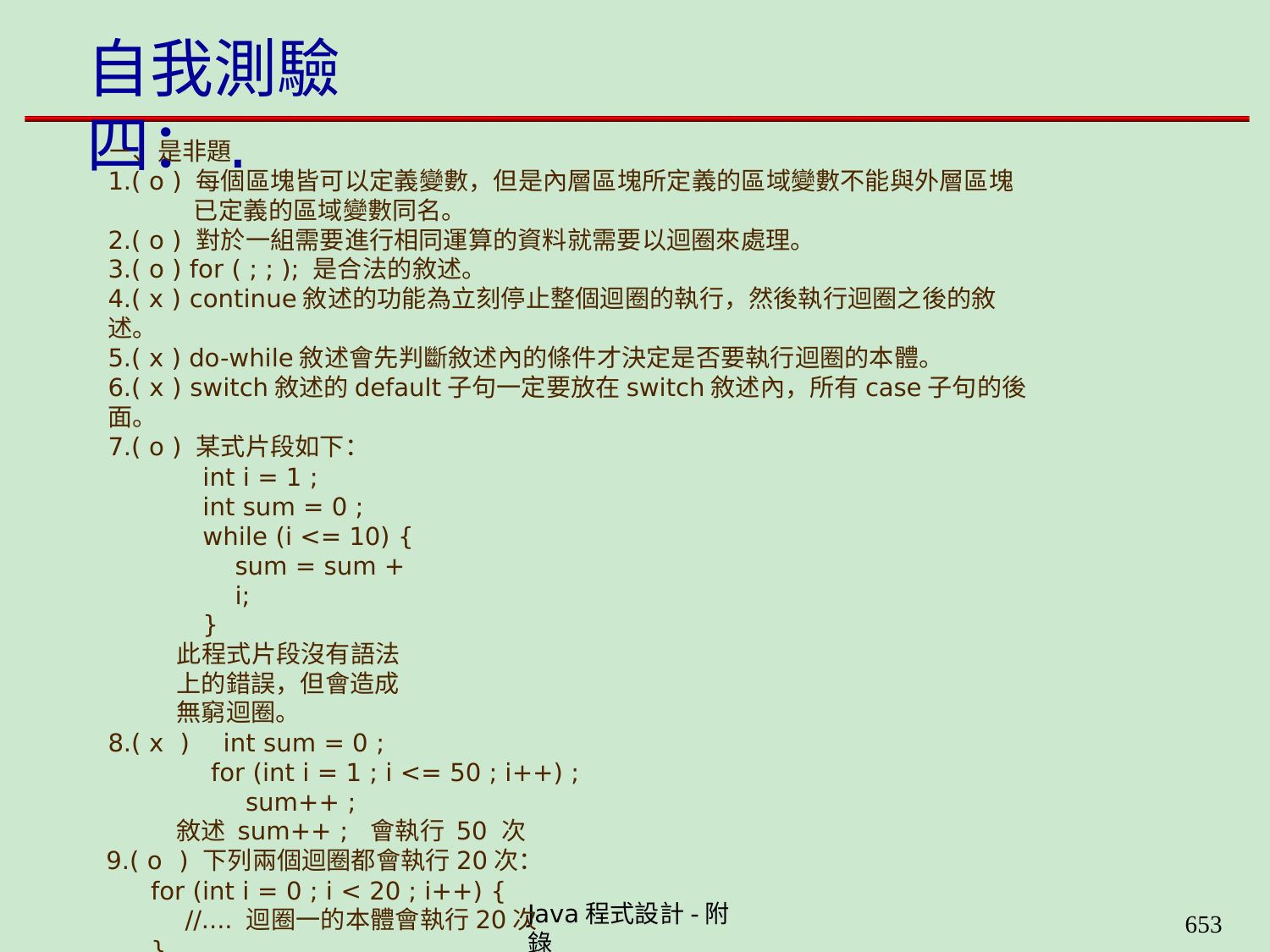

# 自我測驗四：.
ㄧ、是非題
1.( o ) 每個區塊皆可以定義變數，但是內層區塊所定義的區域變數不能與外層區塊
已定義的區域變數同名。
2.( o ) 對於一組需要進行相同運算的資料就需要以迴圈來處理。
3.( o ) for ( ; ; ); 是合法的敘述。
4.( x ) continue敘述的功能為立刻停止整個迴圈的執行，然後執行迴圈之後的敘述。
5.( x ) do-while敘述會先判斷敘述內的條件才決定是否要執行迴圈的本體。
6.( x ) switch敘述的default子句一定要放在switch敘述內，所有case子句的後面。
7.( o ) 某式片段如下：
int i = 1 ;
int sum = 0 ;  while (i <= 10) {
sum = sum + i;
}
此程式片段沒有語法上的錯誤，但會造成無窮迴圈。
8.( x )	int sum = 0 ;
for (int i = 1 ; i <= 50 ; i++) ;  sum++ ;
敘述 sum++ ; 會執行 50 次
9.( o ) 下列兩個迴圈都會執行20次：
for (int i = 0 ; i < 20 ; i++) {
//.... 迴圈一的本體會執行20次
}
for (int i = 1 ; i <= 20 ; i++) {
//.... 迴圈二的本體會執行20次
}
Java程式設計-附錄
653